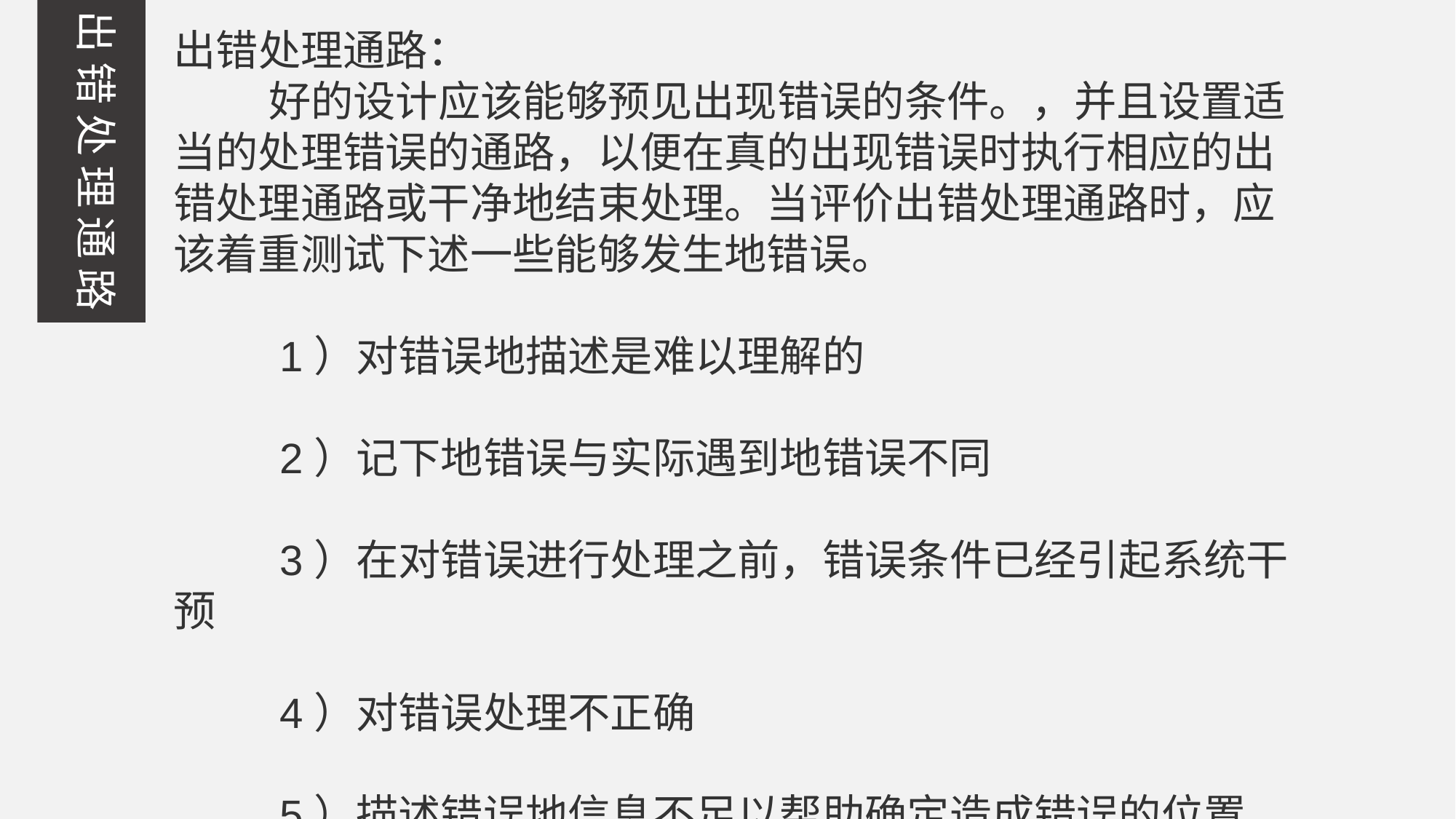

出错处理通路

出错处理通路：
         好的设计应该能够预见出现错误的条件。，并且设置适当的处理错误的通路，以便在真的出现错误时执行相应的出错处理通路或干净地结束处理。当评价出错处理通路时，应该着重测试下述一些能够发生地错误。

         1）对错误地描述是难以理解的

         2）记下地错误与实际遇到地错误不同

         3）在对错误进行处理之前，错误条件已经引起系统干预

         4）对错误处理不正确

         5）描述错误地信息不足以帮助确定造成错误的位置